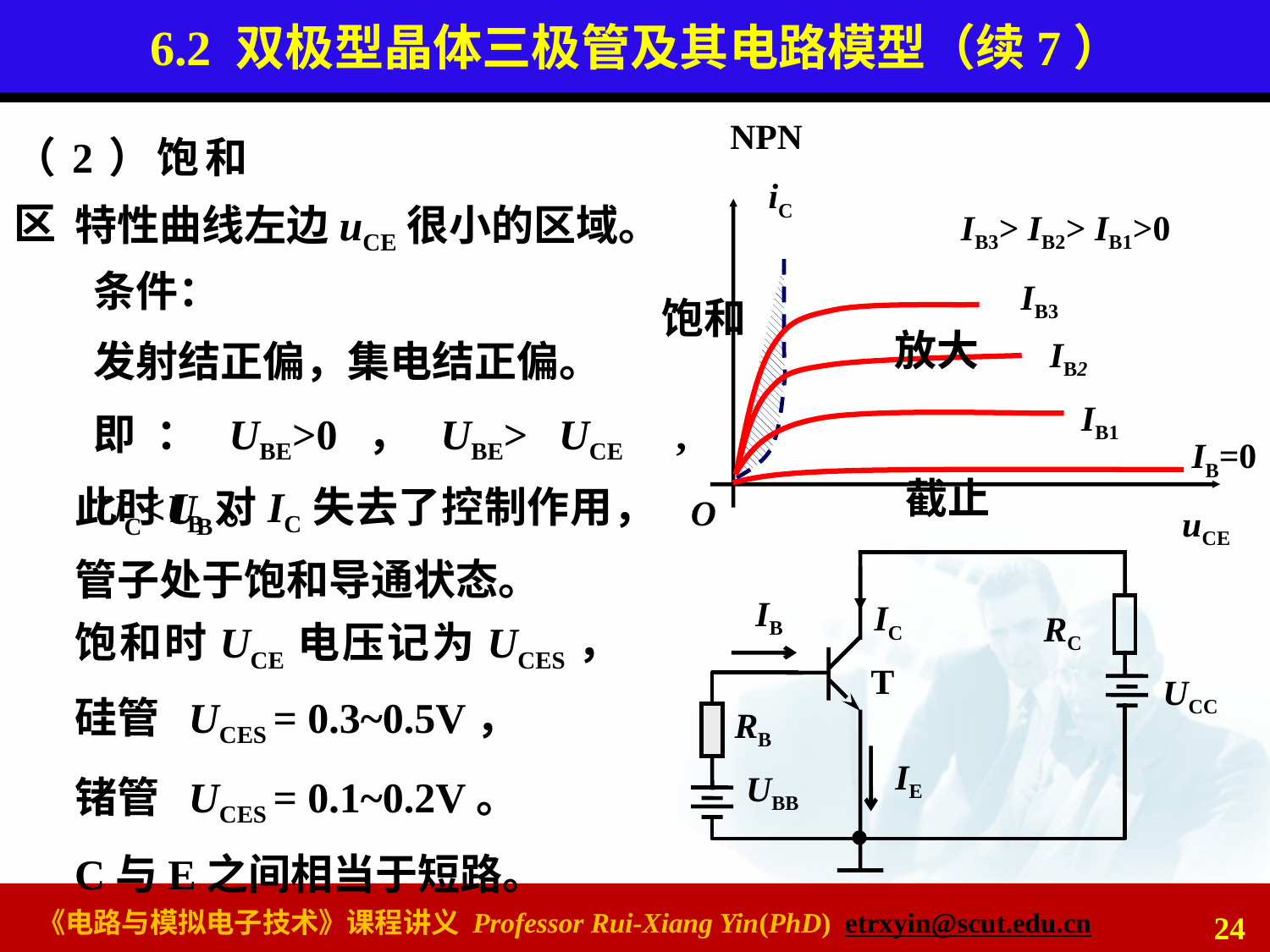

# 6.2 双极型晶体三极管及其电路模型（续7）
NPN
iC

O
uCE

IB3> IB2> IB1>0
IB3

饱和
放大

IB2

IB1

IB=0
截止

（2）饱和区
特性曲线左边uCE很小的区域。
条件：
发射结正偏，集电结正偏。
即：UBE>0，UBE> UCE  , UC<UB。
此时IB对IC失去了控制作用，管子处于饱和导通状态。

RC

T
UCC

RB

UBB

IB
IC

IE

饱和时UCE电压记为UCES，硅管  UCES = 0.3~0.5V，
锗管  UCES = 0.1~0.2V。
C与E之间相当于短路。
24